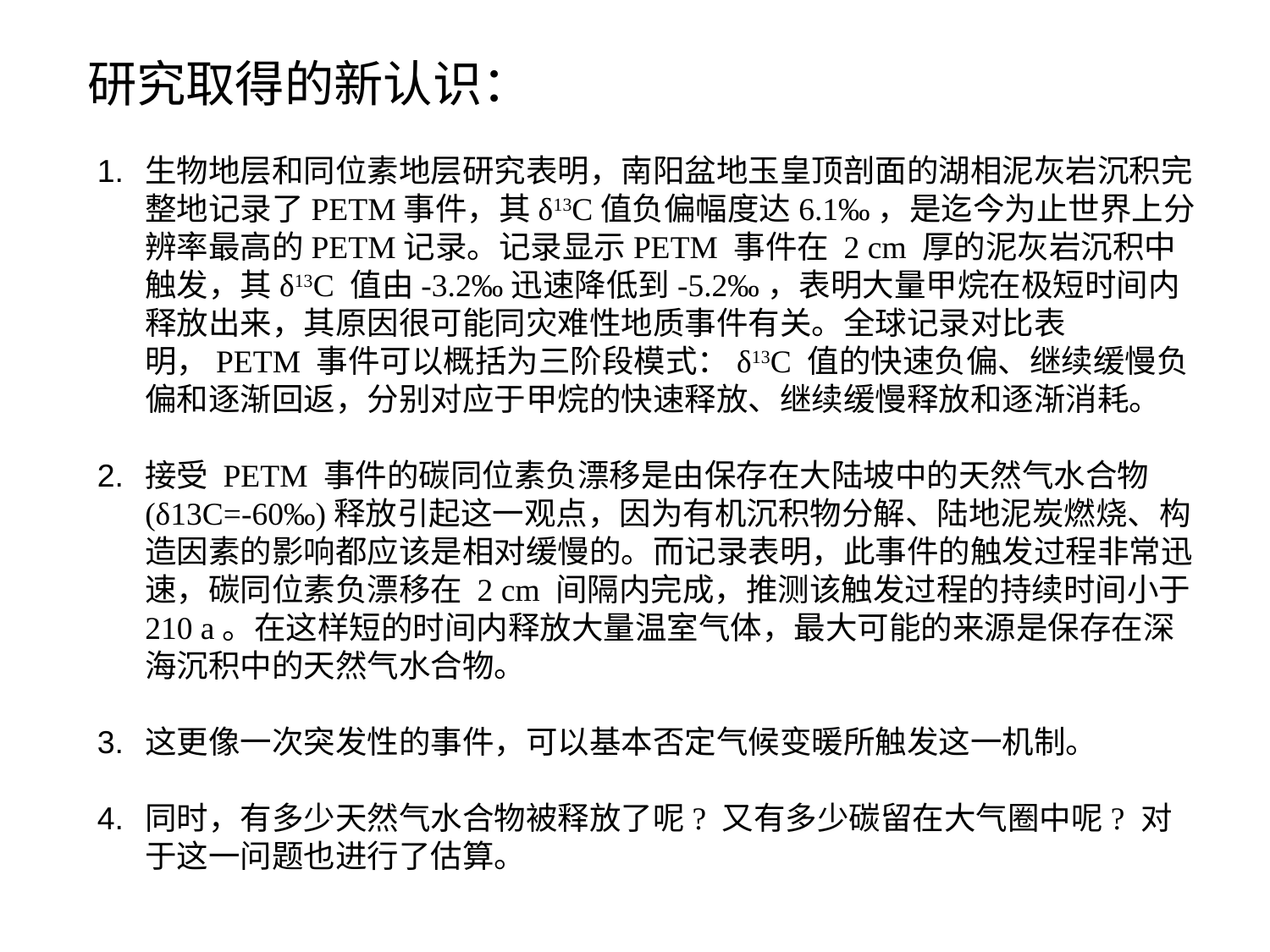

研究取得的新认识：
生物地层和同位素地层研究表明，南阳盆地玉皇顶剖面的湖相泥灰岩沉积完整地记录了PETM事件，其δ13C值负偏幅度达6.1‰，是迄今为止世界上分辨率最高的PETM记录。记录显示PETM 事件在 2 cm 厚的泥灰岩沉积中触发，其δ13C 值由-3.2‰迅速降低到-5.2‰，表明大量甲烷在极短时间内释放出来，其原因很可能同灾难性地质事件有关。全球记录对比表明，PETM 事件可以概括为三阶段模式：δ13C 值的快速负偏、继续缓慢负偏和逐渐回返，分别对应于甲烷的快速释放、继续缓慢释放和逐渐消耗。

接受 PETM 事件的碳同位素负漂移是由保存在大陆坡中的天然气水合物(δ13C=-60‰)释放引起这一观点，因为有机沉积物分解、陆地泥炭燃烧、构造因素的影响都应该是相对缓慢的。而记录表明，此事件的触发过程非常迅速，碳同位素负漂移在 2 cm 间隔内完成，推测该触发过程的持续时间小于 210 a。在这样短的时间内释放大量温室气体，最大可能的来源是保存在深海沉积中的天然气水合物。

这更像一次突发性的事件，可以基本否定气候变暖所触发这一机制。

同时，有多少天然气水合物被释放了呢? 又有多少碳留在大气圈中呢? 对于这一问题也进行了估算。